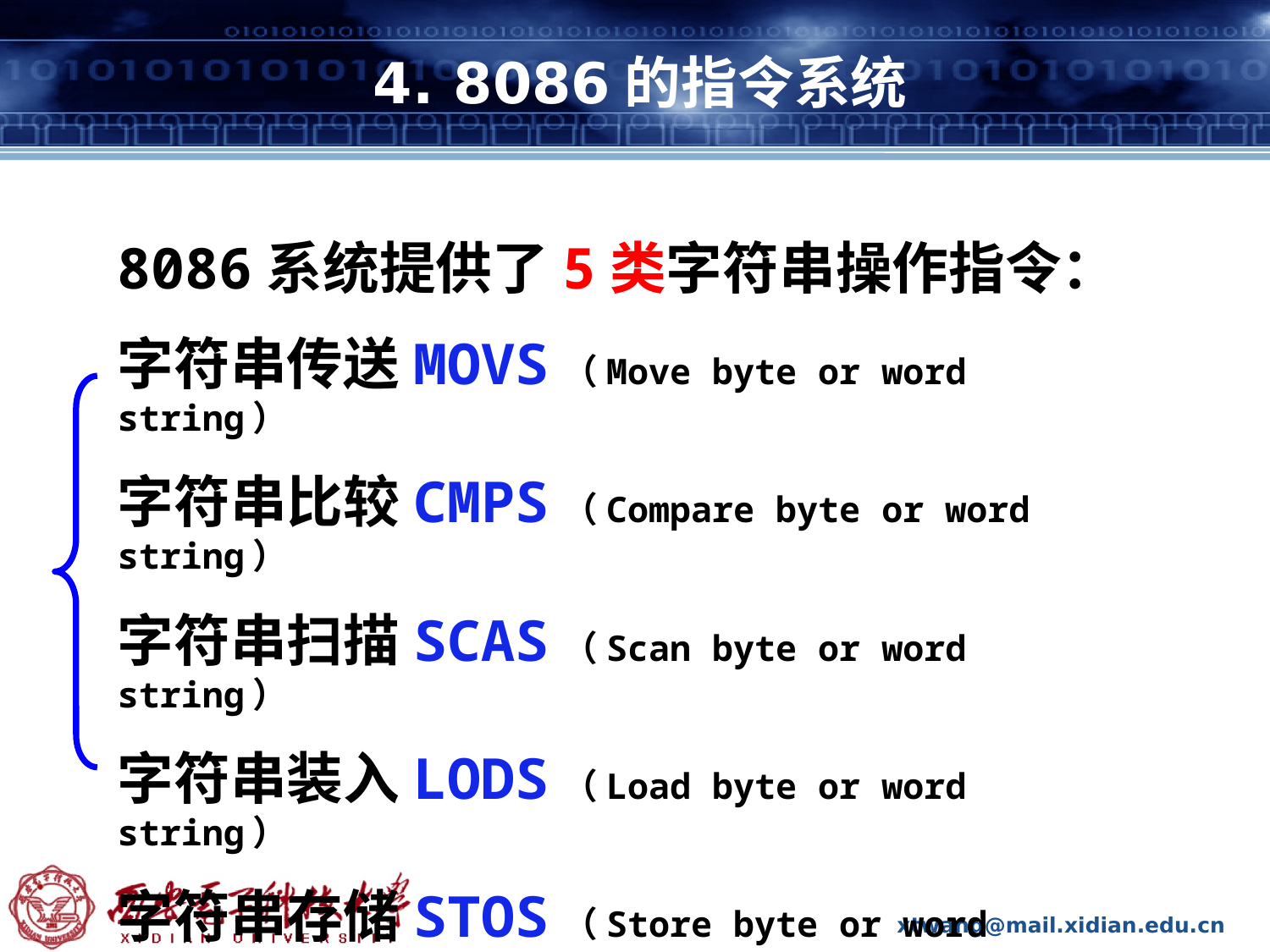

# 4. 8086的指令系统
8086系统提供了5类字符串操作指令：
字符串传送MOVS（Move byte or word string）
字符串比较CMPS（Compare byte or word string）
字符串扫描SCAS（Scan byte or word string）
字符串装入LODS（Load byte or word string）
字符串存储STOS（Store byte or word string）